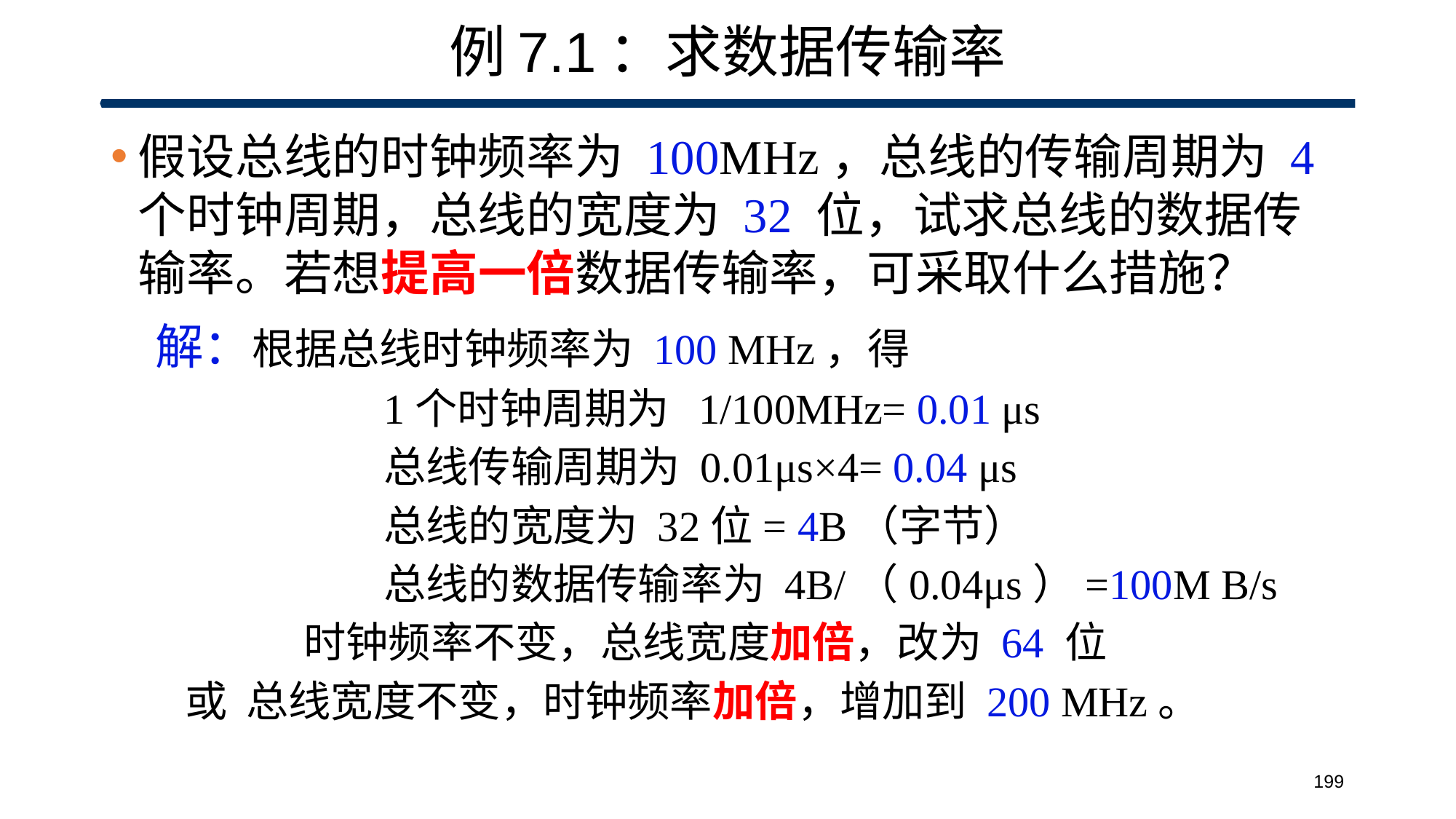

# 例7.1：求数据传输率
假设总线的时钟频率为 100MHz，总线的传输周期为 4 个时钟周期，总线的宽度为 32 位，试求总线的数据传输率。若想提高一倍数据传输率，可采取什么措施？
   解：根据总线时钟频率为 100 MHz，得
		1个时钟周期为  1/100MHz= 0.01 μs
		总线传输周期为 0.01μs×4= 0.04 μs
		总线的宽度为 32位= 4B（字节）
		总线的数据传输率为 4B/（0.04μs）=100M B/s
	  时钟频率不变，总线宽度加倍，改为 64 位
 或  总线宽度不变，时钟频率加倍，增加到 200 MHz。
199